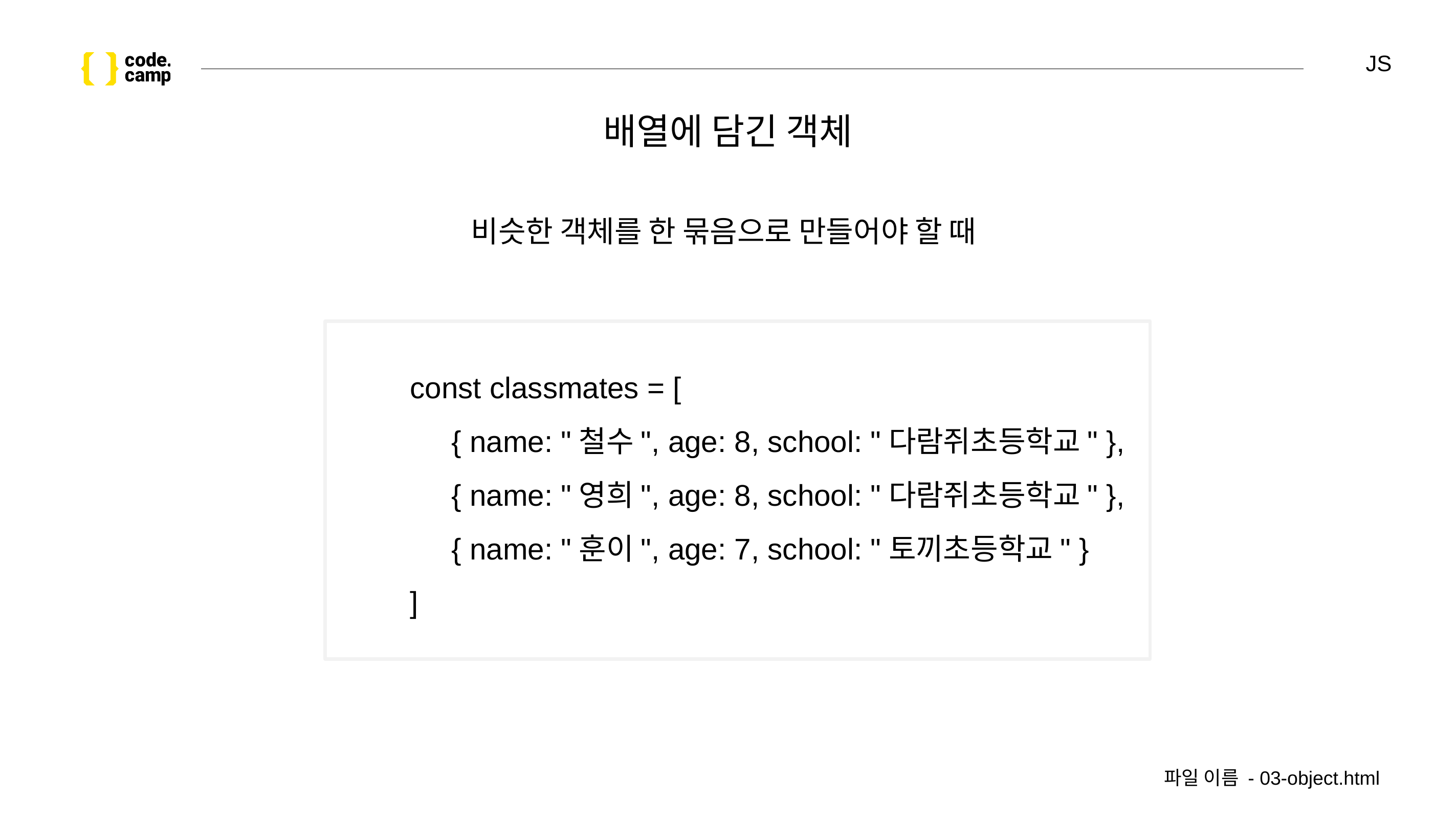

# JS

배열에 담긴 객체
비슷한 객체를 한 묶음으로 만들어야 할 때

const classmates = [
     { name: "철수", age: 8, school: "다람쥐초등학교" },
     { name: "영희", age: 8, school: "다람쥐초등학교" },
     { name: "훈이", age: 7, school: "토끼초등학교" }
]
파일 이름 - 03-object.html